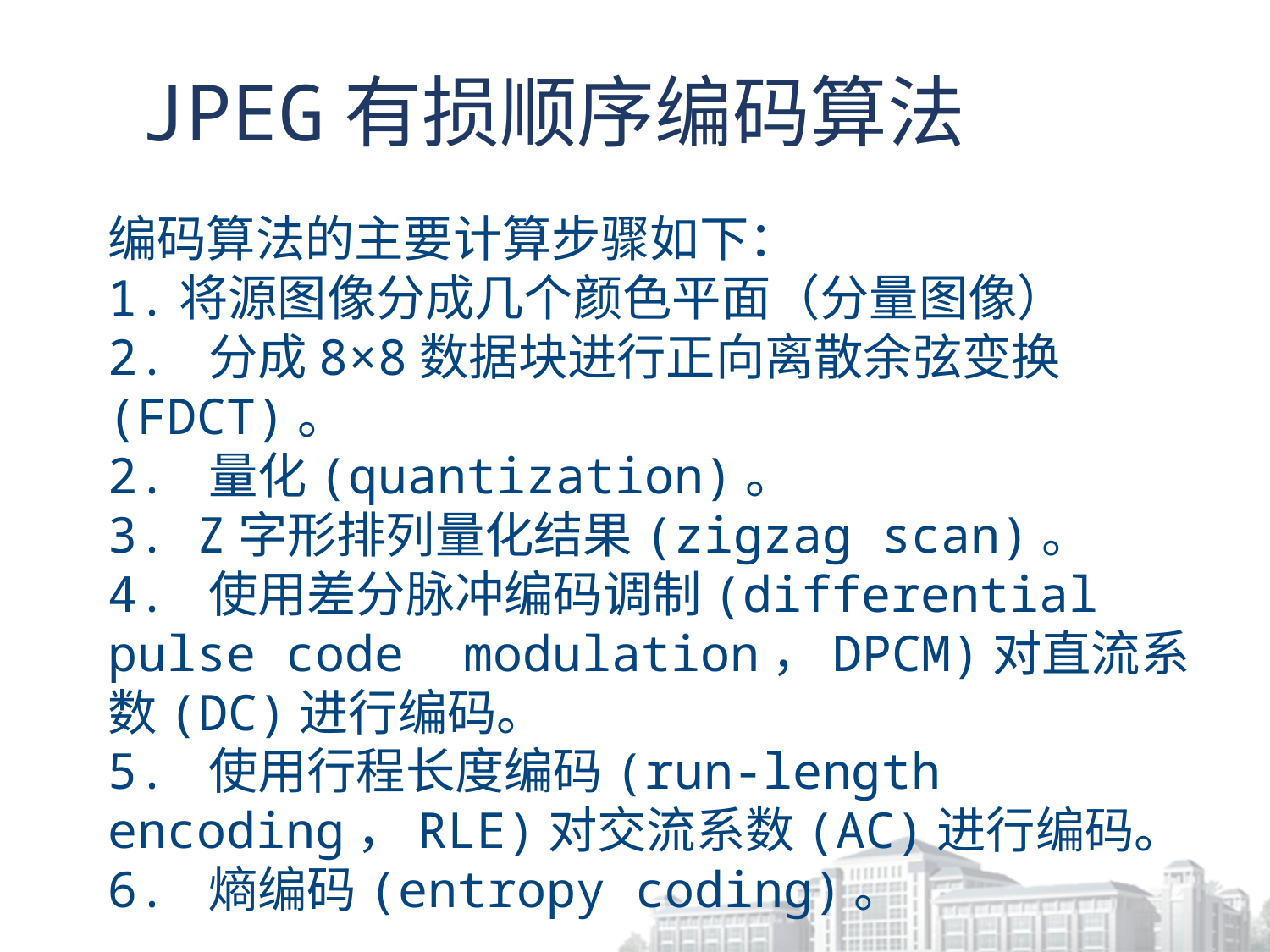

# JPEG有损顺序编码算法
编码算法的主要计算步骤如下：
1.将源图像分成几个颜色平面（分量图像）
2. 分成8×8数据块进行正向离散余弦变换(FDCT)。
2. 量化(quantization)。
3. Z字形排列量化结果(zigzag scan)。
4. 使用差分脉冲编码调制(differential pulse code  modulation，DPCM)对直流系数(DC)进行编码。
5. 使用行程长度编码(run-length encoding，RLE)对交流系数(AC)进行编码。
6. 熵编码(entropy coding)。